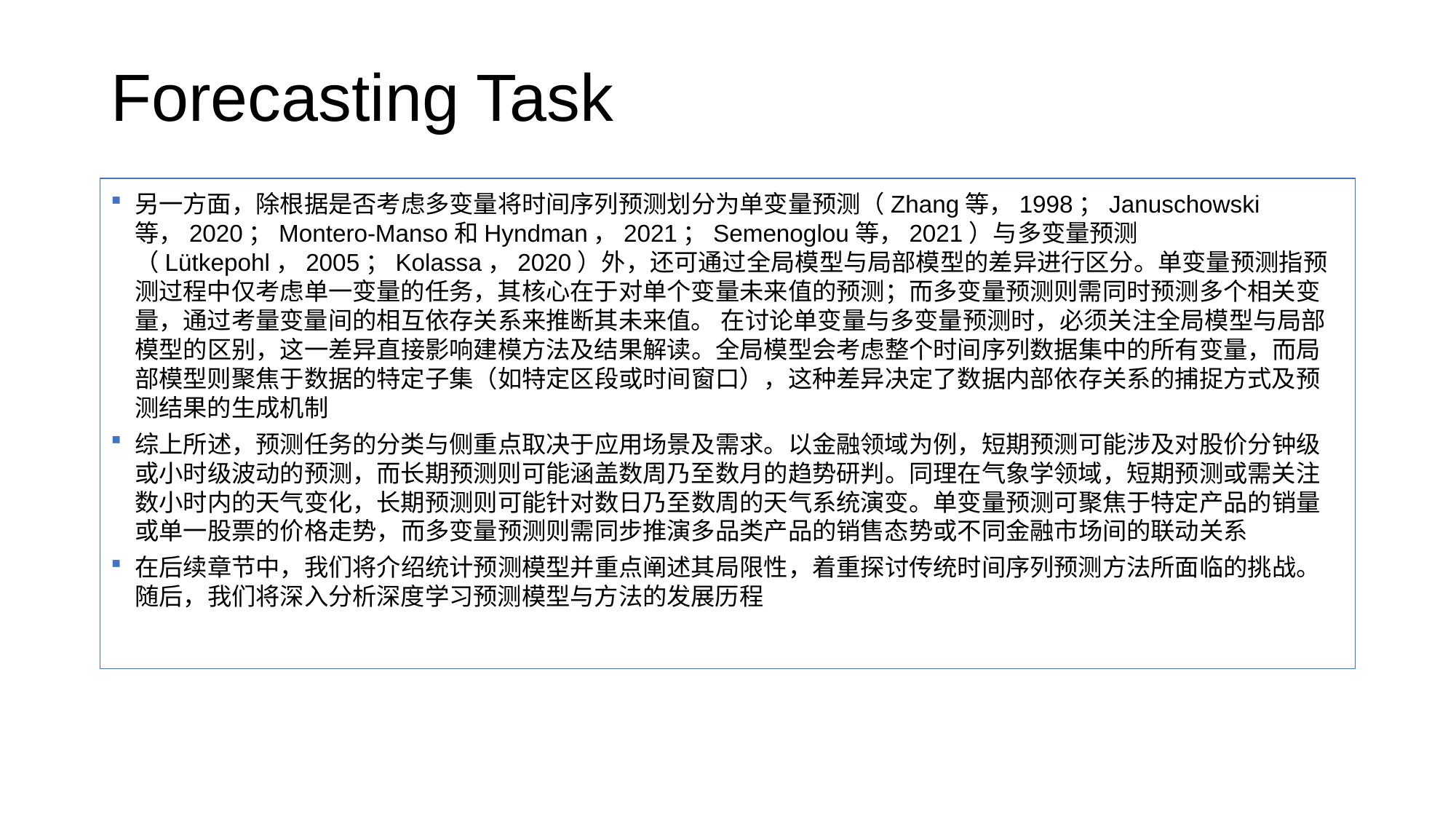

# Forecasting Task
另一方面，除根据是否考虑多变量将时间序列预测划分为单变量预测（Zhang等，1998；Januschowski等，2020；Montero-Manso和Hyndman，2021；Semenoglou等，2021）与多变量预测（Lütkepohl，2005；Kolassa，2020）外，还可通过全局模型与局部模型的差异进行区分。单变量预测指预测过程中仅考虑单一变量的任务，其核心在于对单个变量未来值的预测；而多变量预测则需同时预测多个相关变量，通过考量变量间的相互依存关系来推断其未来值。 在讨论单变量与多变量预测时，必须关注全局模型与局部模型的区别，这一差异直接影响建模方法及结果解读。全局模型会考虑整个时间序列数据集中的所有变量，而局部模型则聚焦于数据的特定子集（如特定区段或时间窗口），这种差异决定了数据内部依存关系的捕捉方式及预测结果的生成机制
综上所述，预测任务的分类与侧重点取决于应用场景及需求。以金融领域为例，短期预测可能涉及对股价分钟级或小时级波动的预测，而长期预测则可能涵盖数周乃至数月的趋势研判。同理在气象学领域，短期预测或需关注数小时内的天气变化，长期预测则可能针对数日乃至数周的天气系统演变。单变量预测可聚焦于特定产品的销量或单一股票的价格走势，而多变量预测则需同步推演多品类产品的销售态势或不同金融市场间的联动关系
在后续章节中，我们将介绍统计预测模型并重点阐述其局限性，着重探讨传统时间序列预测方法所面临的挑战。随后，我们将深入分析深度学习预测模型与方法的发展历程